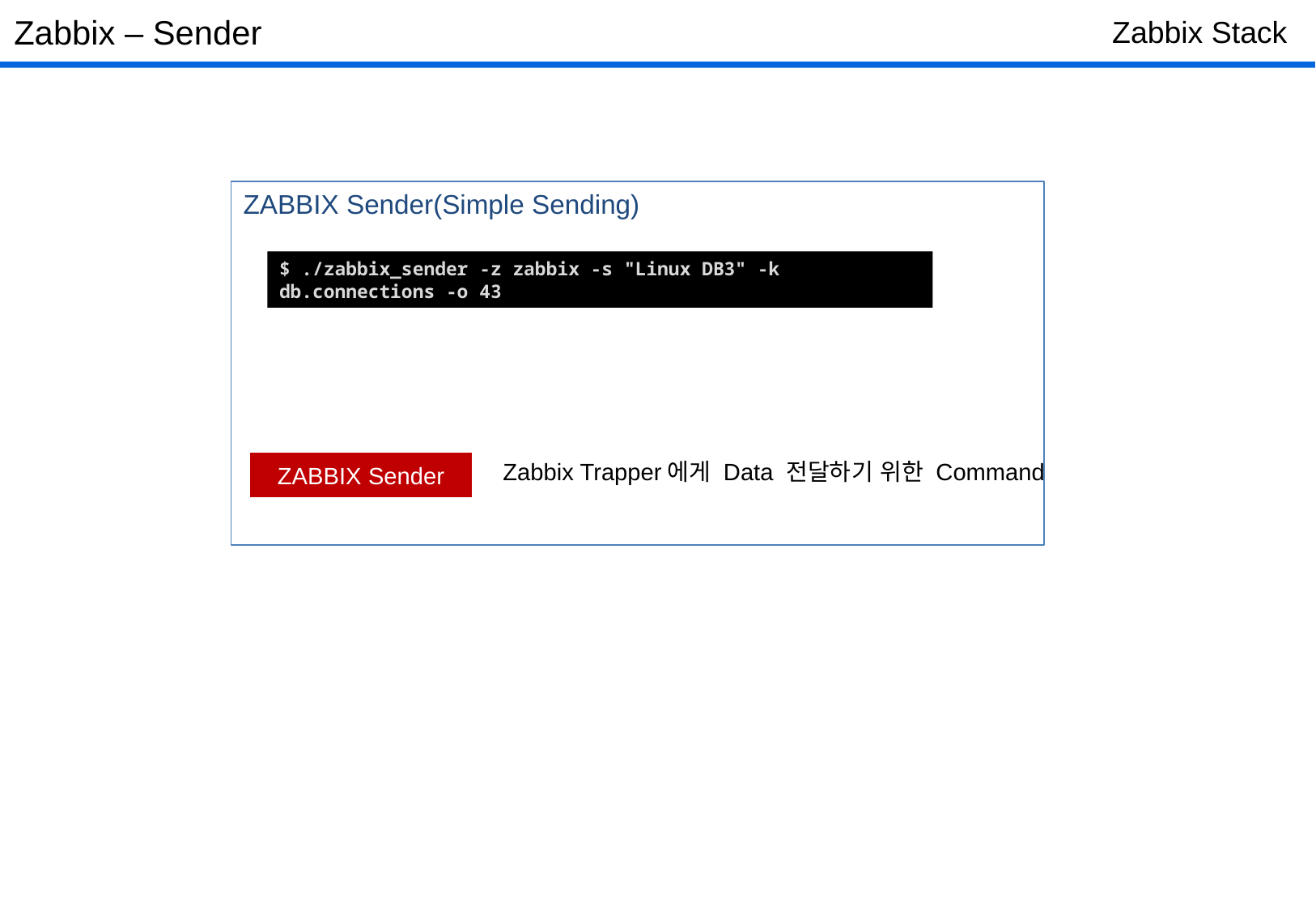

Zabbix – Sender
Zabbix Stack
ZABBIX Sender(Simple Sending)
$ ./zabbix_sender -z zabbix -s "Linux DB3" -k db.connections -o 43
ZABBIX Sender
Zabbix Trapper에게 Data 전달하기 위한 Command